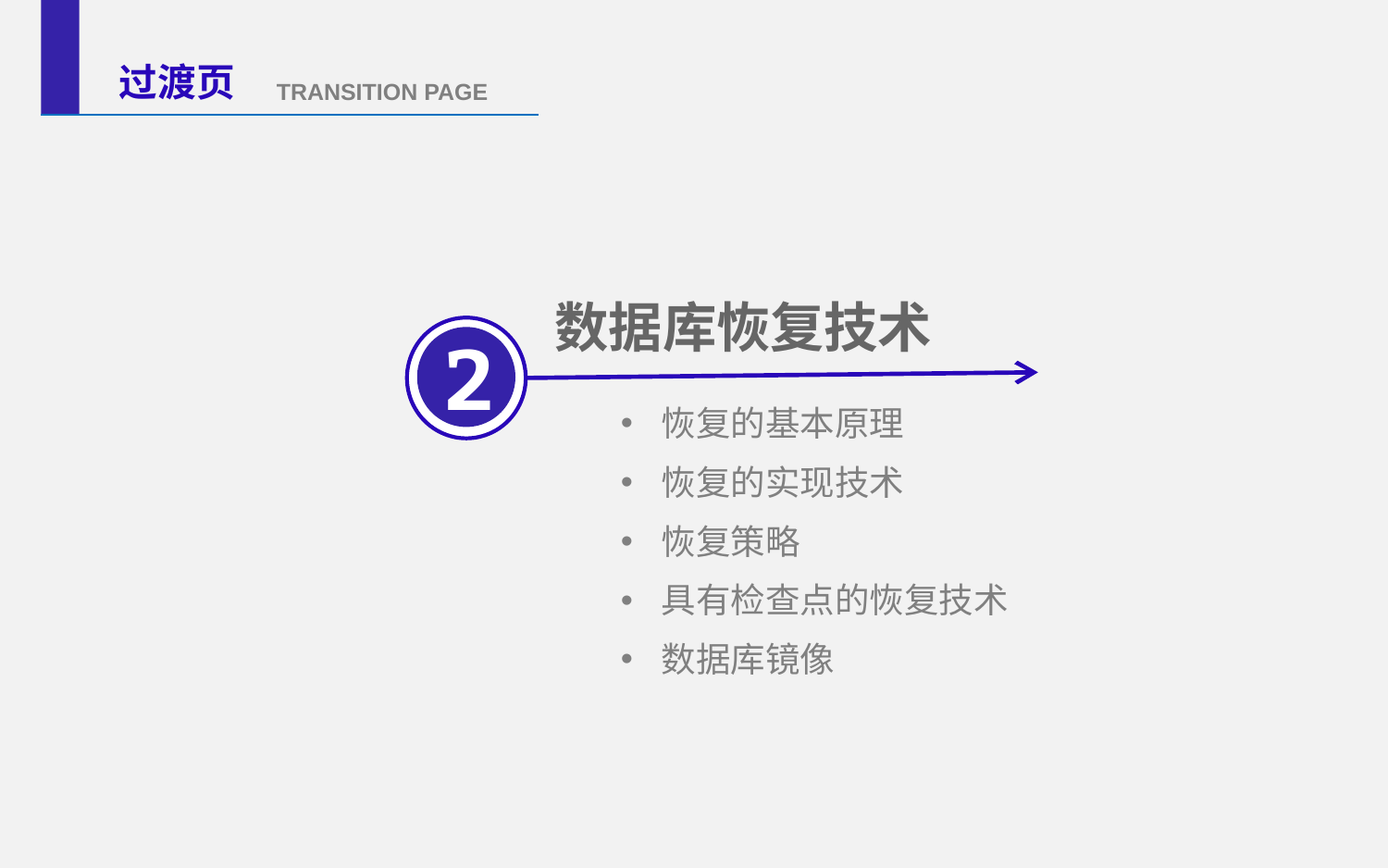

数据库恢复技术

2
恢复的基本原理
恢复的实现技术
恢复策略
具有检查点的恢复技术
数据库镜像